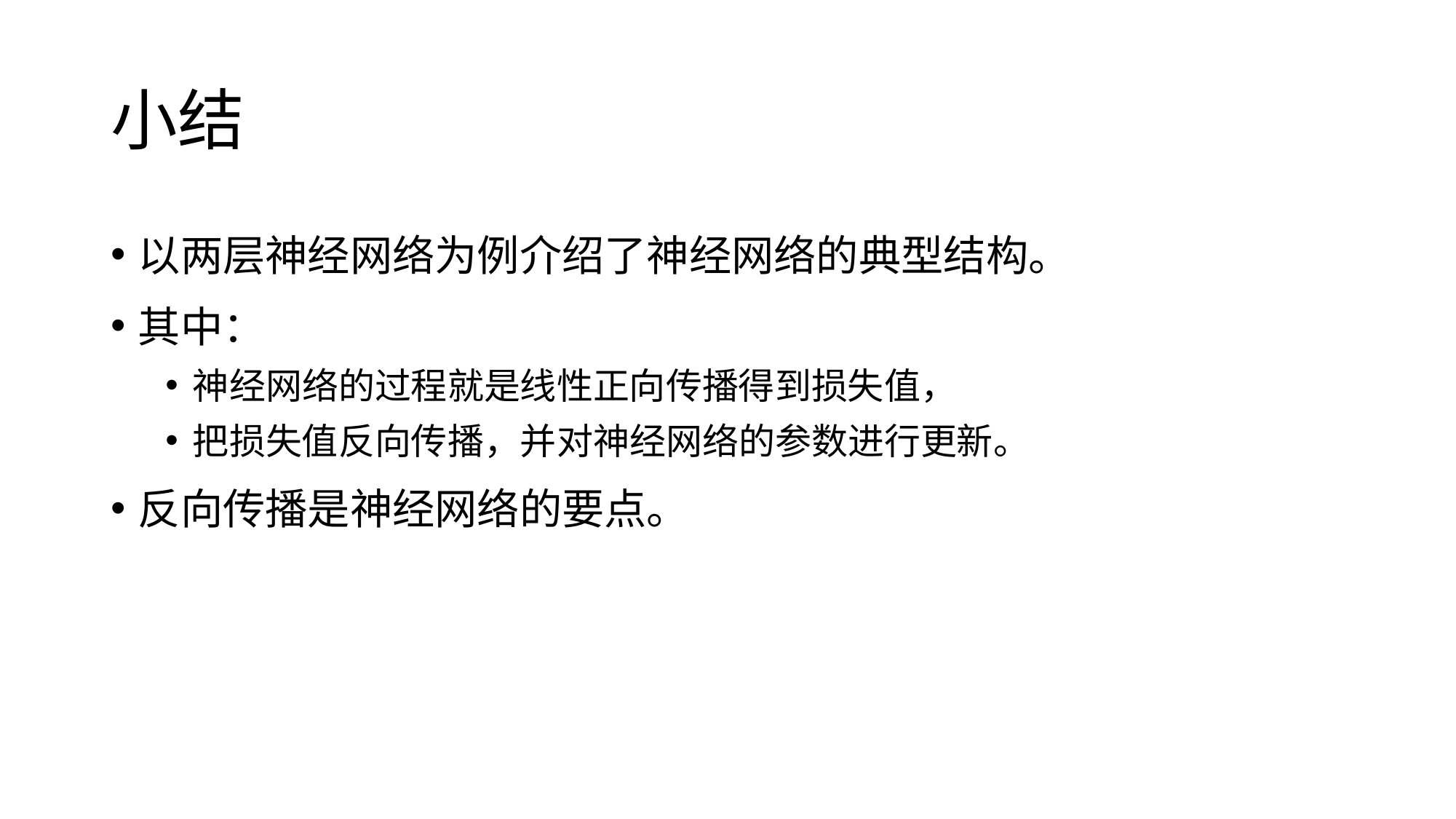

# 小结
以两层神经网络为例介绍了神经网络的典型结构。
其中：
神经网络的过程就是线性正向传播得到损失值，
把损失值反向传播，并对神经网络的参数进行更新。
反向传播是神经网络的要点。